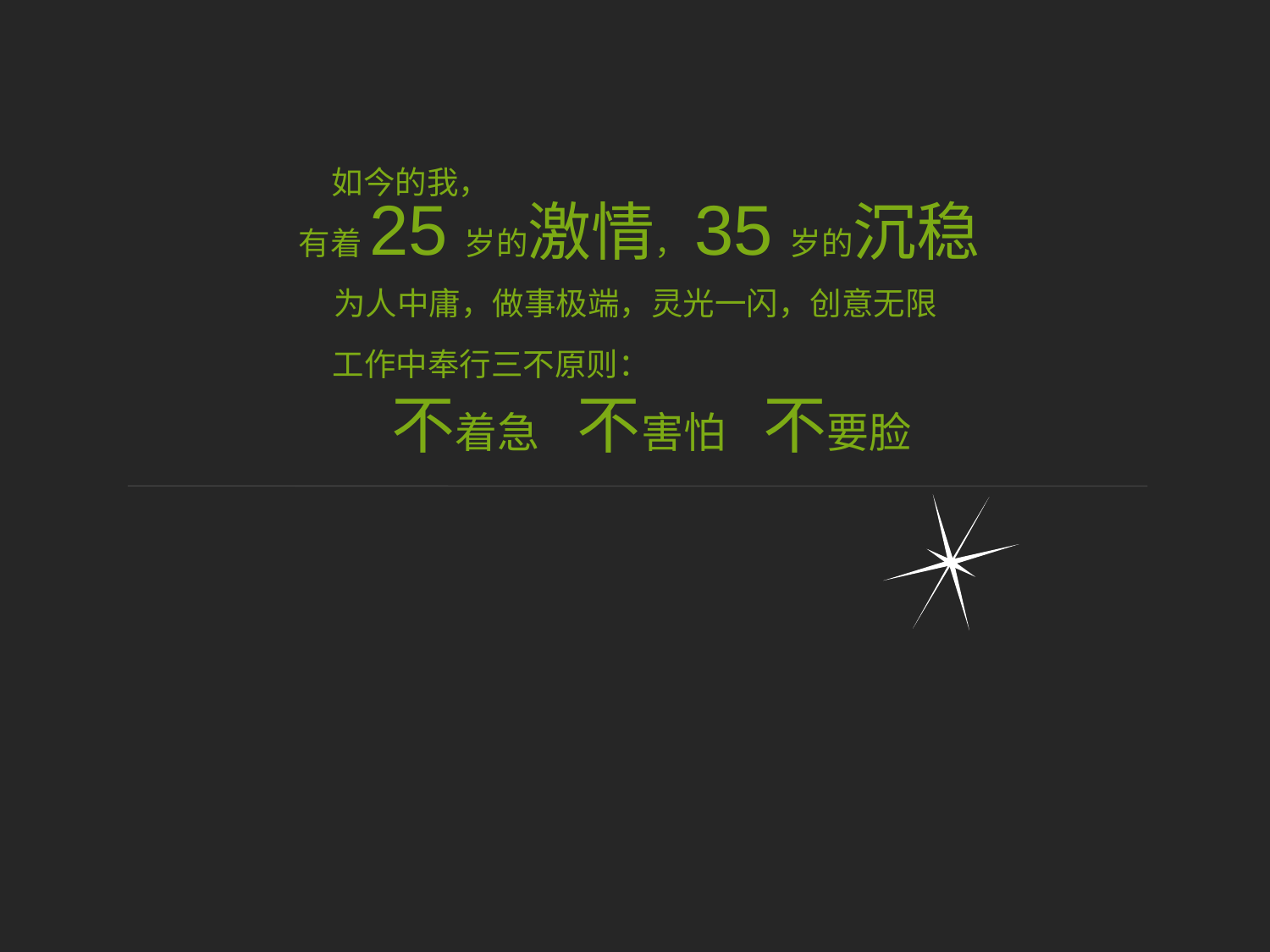

为企业贡献更多的价值
如今的我，
有着25岁的激情，35岁的沉稳
为人中庸，做事极端，灵光一闪，创意无限
工作中奉行三不原则：
不着急   不害怕   不要脸